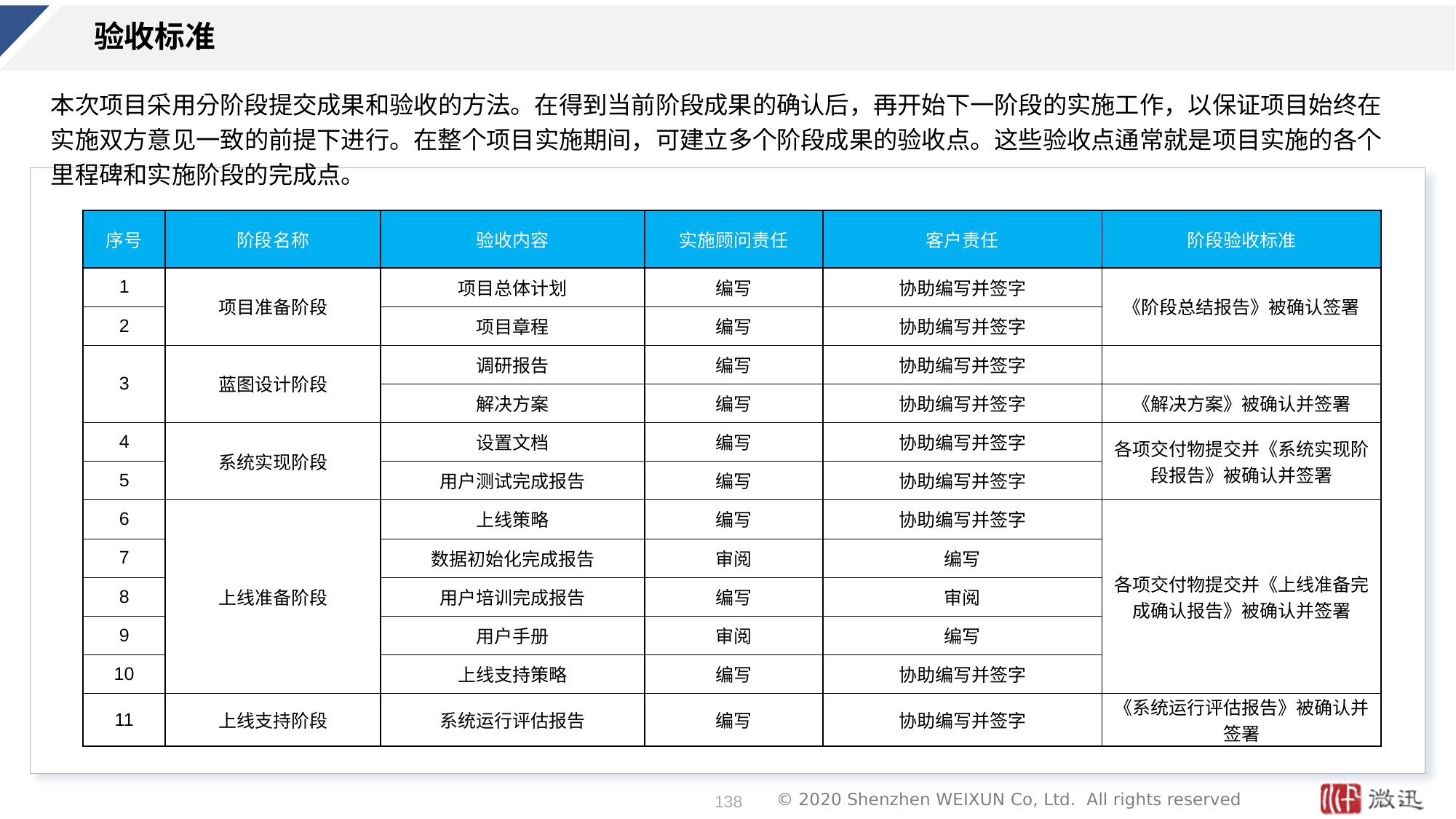

# 验收标准
本次项目采用分阶段提交成果和验收的方法。在得到当前阶段成果的确认后，再开始下一阶段的实施工作，以保证项目始终在实施双方意见一致的前提下进行。在整个项目实施期间，可建立多个阶段成果的验收点。这些验收点通常就是项目实施的各个里程碑和实施阶段的完成点。

| 序号 | 阶段名称 | 验收内容 | 实施顾问责任 | 客户责任 | 阶段验收标准 |
| --- | --- | --- | --- | --- | --- |
| 1 | 项目准备阶段 | 项目总体计划 | 编写 | 协助编写并签字 | 《阶段总结报告》被确认签署 |
| 2 |  | 项目章程 | 编写 | 协助编写并签字 |  |
| 3 | 蓝图设计阶段 | 调研报告 | 编写 | 协助编写并签字 |  |
|  |  | 解决方案 | 编写 | 协助编写并签字 | 《解决方案》被确认并签署 |
| 4 | 系统实现阶段 | 设置文档 | 编写 | 协助编写并签字 | 各项交付物提交并《系统实现阶段报告》被确认并签署 |
| 5 |  | 用户测试完成报告 | 编写 | 协助编写并签字 |  |
| 6 | 上线准备阶段 | 上线策略 | 编写 | 协助编写并签字 | 各项交付物提交并《上线准备完成确认报告》被确认并签署 |
| 7 |  | 数据初始化完成报告 | 审阅 | 编写 |  |
| 8 |  | 用户培训完成报告 | 编写 | 审阅 |  |
| 9 |  | 用户手册 | 审阅 | 编写 |  |
| 10 |  | 上线支持策略 | 编写 | 协助编写并签字 |  |
| 11 | 上线支持阶段 | 系统运行评估报告 | 编写 | 协助编写并签字 | 《系统运行评估报告》被确认并签署 |
138